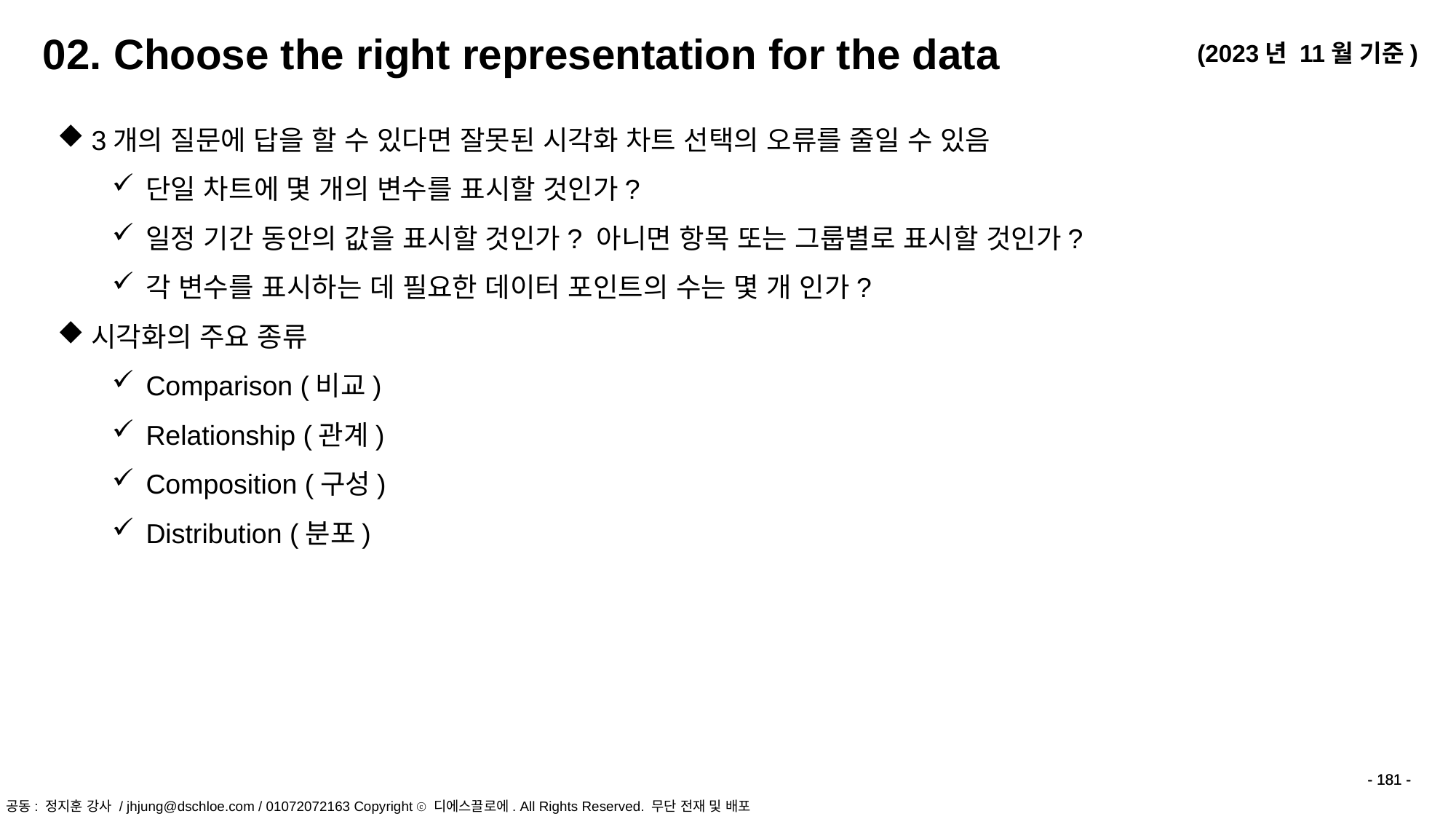

02. Choose the right representation for the data
3개의 질문에 답을 할 수 있다면 잘못된 시각화 차트 선택의 오류를 줄일 수 있음
단일 차트에 몇 개의 변수를 표시할 것인가?
일정 기간 동안의 값을 표시할 것인가? 아니면 항목 또는 그룹별로 표시할 것인가?
각 변수를 표시하는 데 필요한 데이터 포인트의 수는 몇 개 인가?
시각화의 주요 종류
Comparison (비교)
Relationship (관계)
Composition (구성)
Distribution (분포)
- 181 -